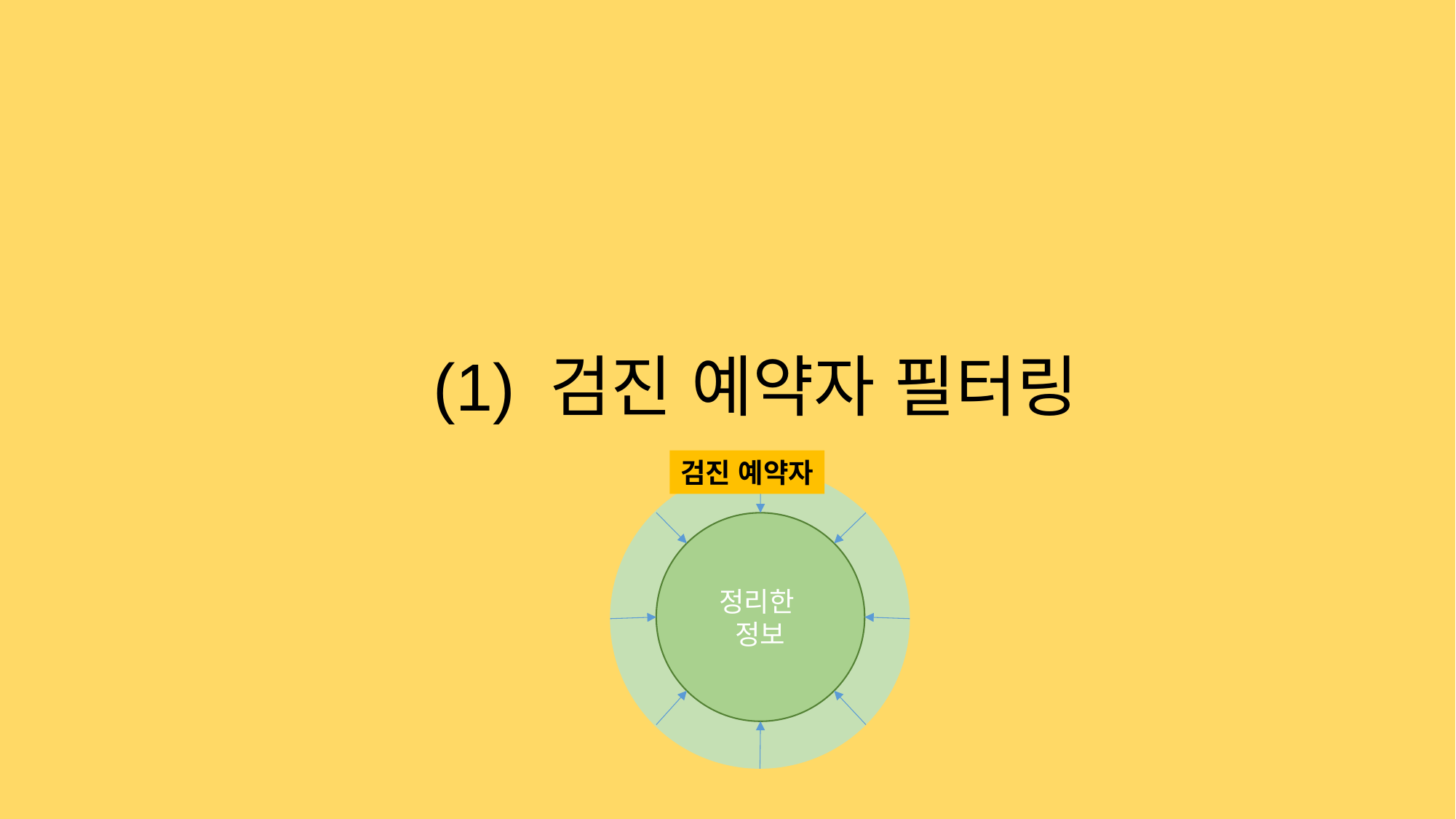

# (1) 검진 예약자 필터링
검진 예약자

정리한
정보